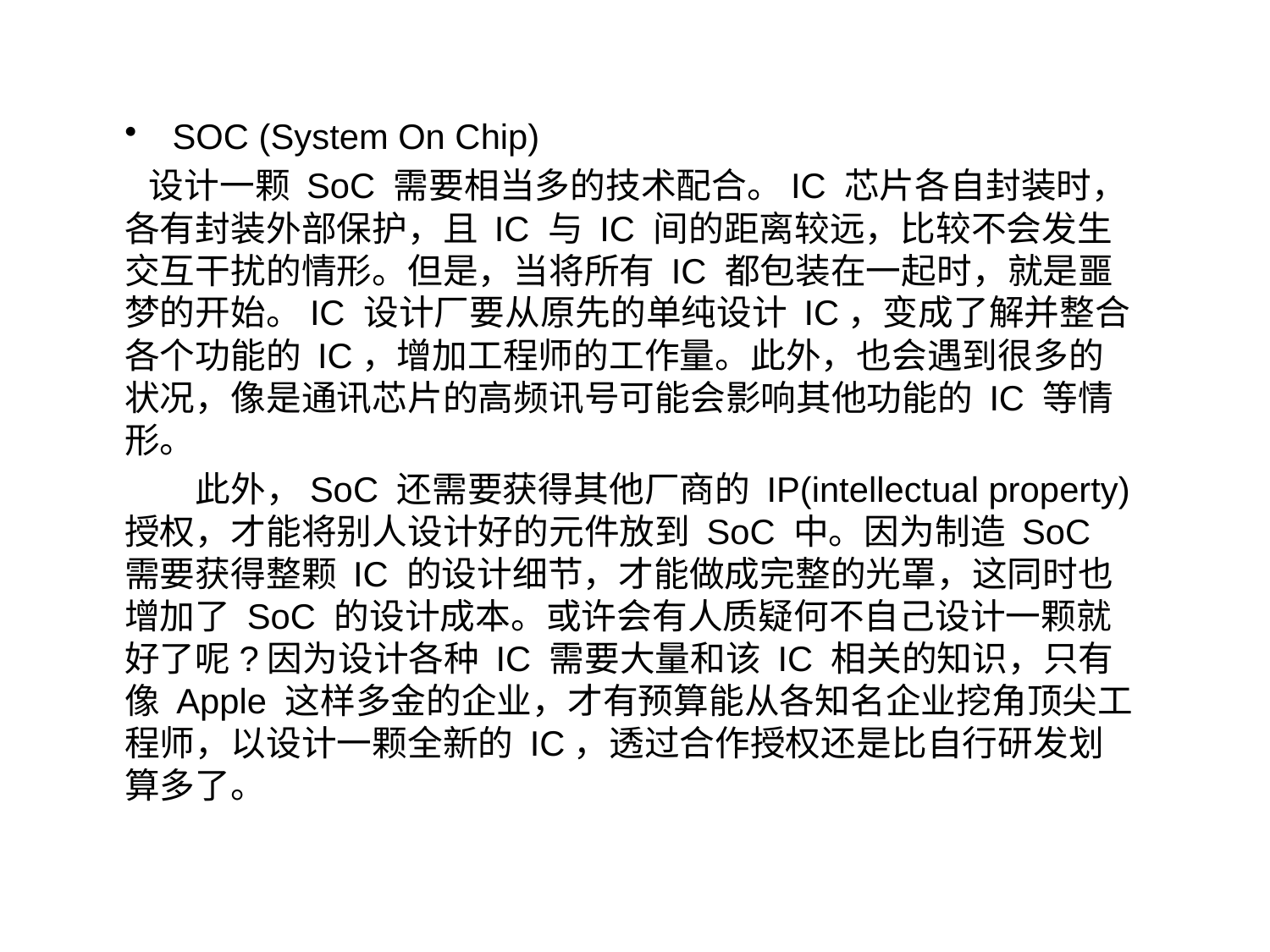

SOC (System On Chip)
  设计一颗 SoC 需要相当多的技术配合。IC 芯片各自封装时，各有封装外部保护，且 IC 与 IC 间的距离较远，比较不会发生交互干扰的情形。但是，当将所有 IC 都包装在一起时，就是噩梦的开始。IC 设计厂要从原先的单纯设计 IC，变成了解并整合各个功能的 IC，增加工程师的工作量。此外，也会遇到很多的状况，像是通讯芯片的高频讯号可能会影响其他功能的 IC 等情形。
　　此外，SoC 还需要获得其他厂商的 IP(intellectual property)授权，才能将别人设计好的元件放到 SoC 中。因为制造 SoC 需要获得整颗 IC 的设计细节，才能做成完整的光罩，这同时也增加了 SoC 的设计成本。或许会有人质疑何不自己设计一颗就好了呢?因为设计各种 IC 需要大量和该 IC 相关的知识，只有像 Apple 这样多金的企业，才有预算能从各知名企业挖角顶尖工程师，以设计一颗全新的 IC，透过合作授权还是比自行研发划算多了。